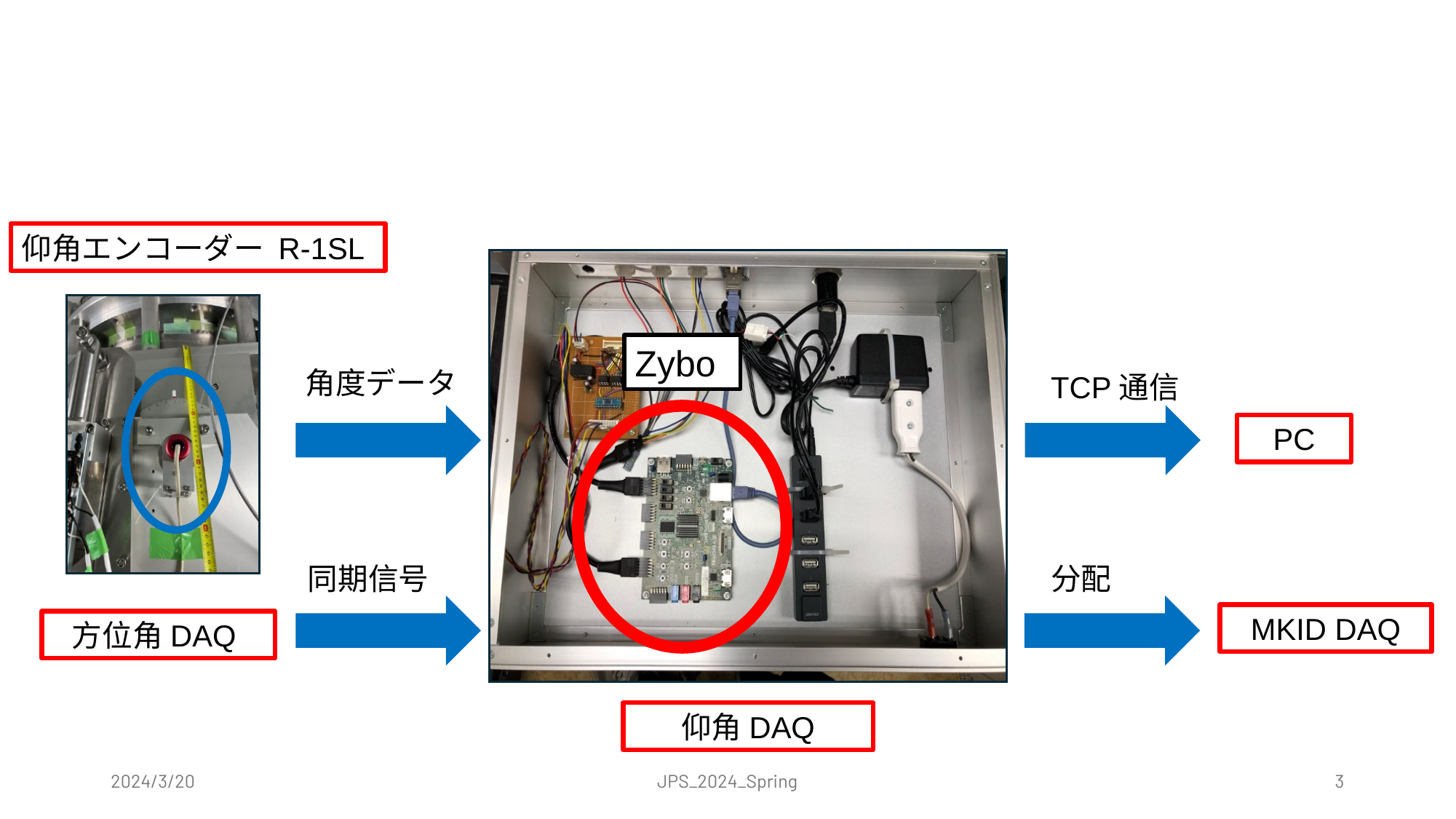

仰角エンコーダー R-1SL

角度データ
TCP通信

PC

同期信号
分配
方位角DAQ
仰角DAQ
MKID DAQ
Zybo

2024/3/20
JPS_2024_Spring
3